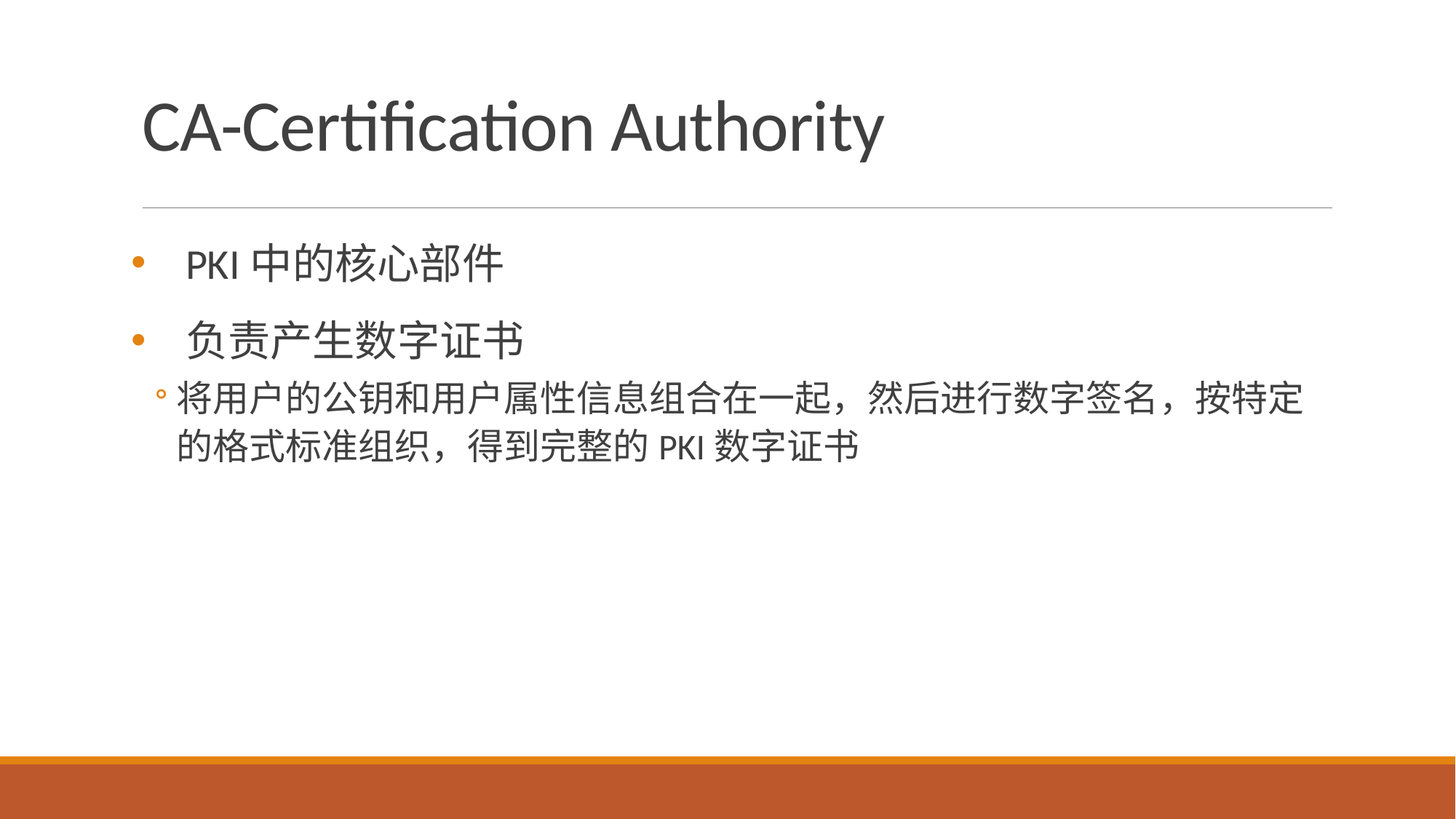

# CA-Certification Authority
PKI中的核心部件
负责产生数字证书
将用户的公钥和用户属性信息组合在一起，然后进行数字签名，按特定的格式标准组织，得到完整的PKI数字证书